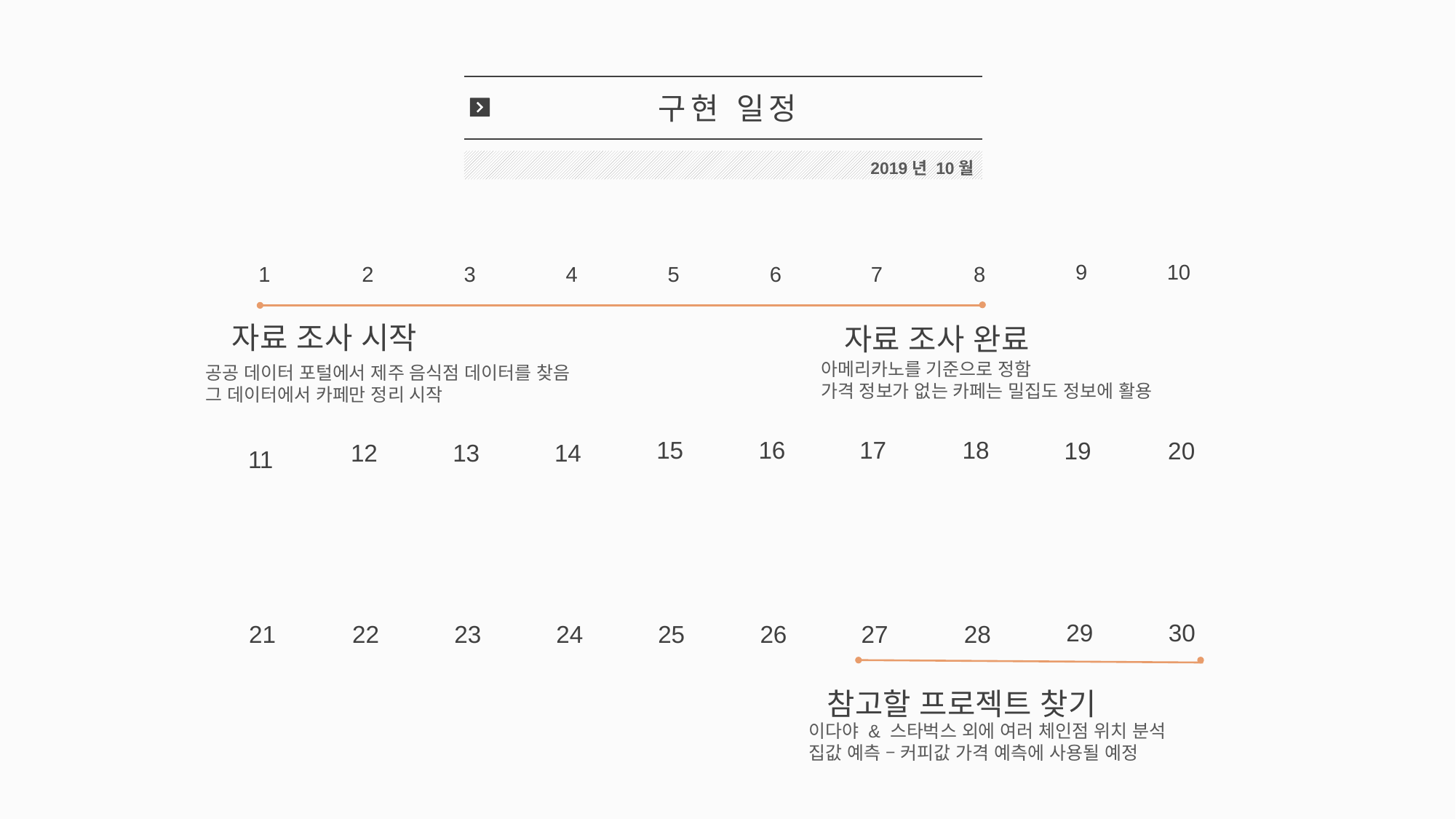

구현 일정

2019년 10월

9
10
1
2
3
4
5
6
7
8

자료 조사 시작
자료 조사 완료
아메리카노를 기준으로 정함
가격 정보가 없는 카페는 밀집도 정보에 활용
공공 데이터 포털에서 제주 음식점 데이터를 찾음
그 데이터에서 카페만 정리 시작
15
16
17
18
19
20
12
13
14
11
29
30
21
22
23
24
25
26
27
28

참고할 프로젝트 찾기
이다야 & 스타벅스 외에 여러 체인점 위치 분석
집값 예측 – 커피값 가격 예측에 사용될 예정